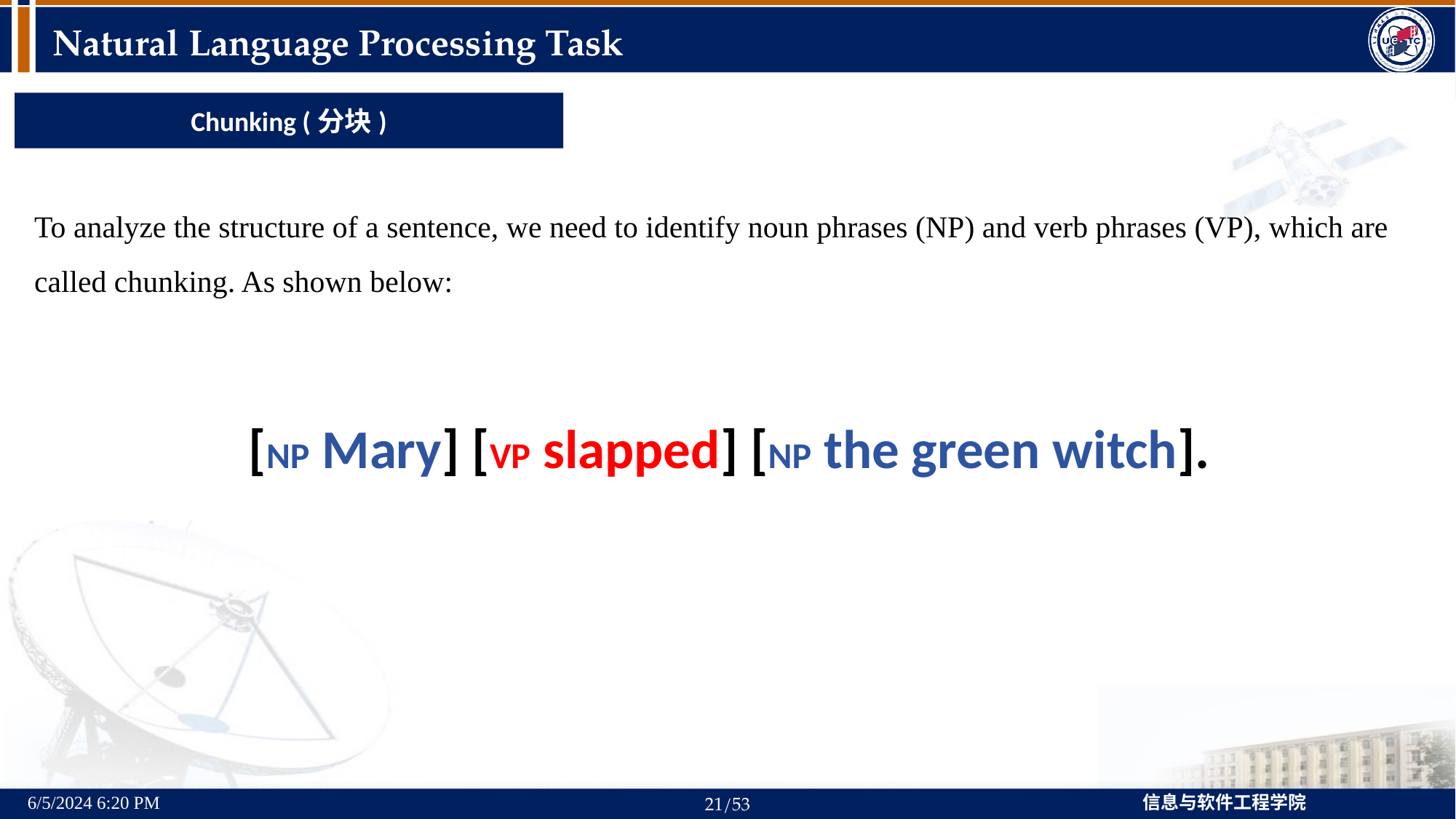

Natural Language Processing Task
Chunking (分块)
To analyze the structure of a sentence, we need to identify noun phrases (NP) and verb phrases (VP), which are called chunking. As shown below:
[NP Mary] [VP slapped] [NP the green witch].